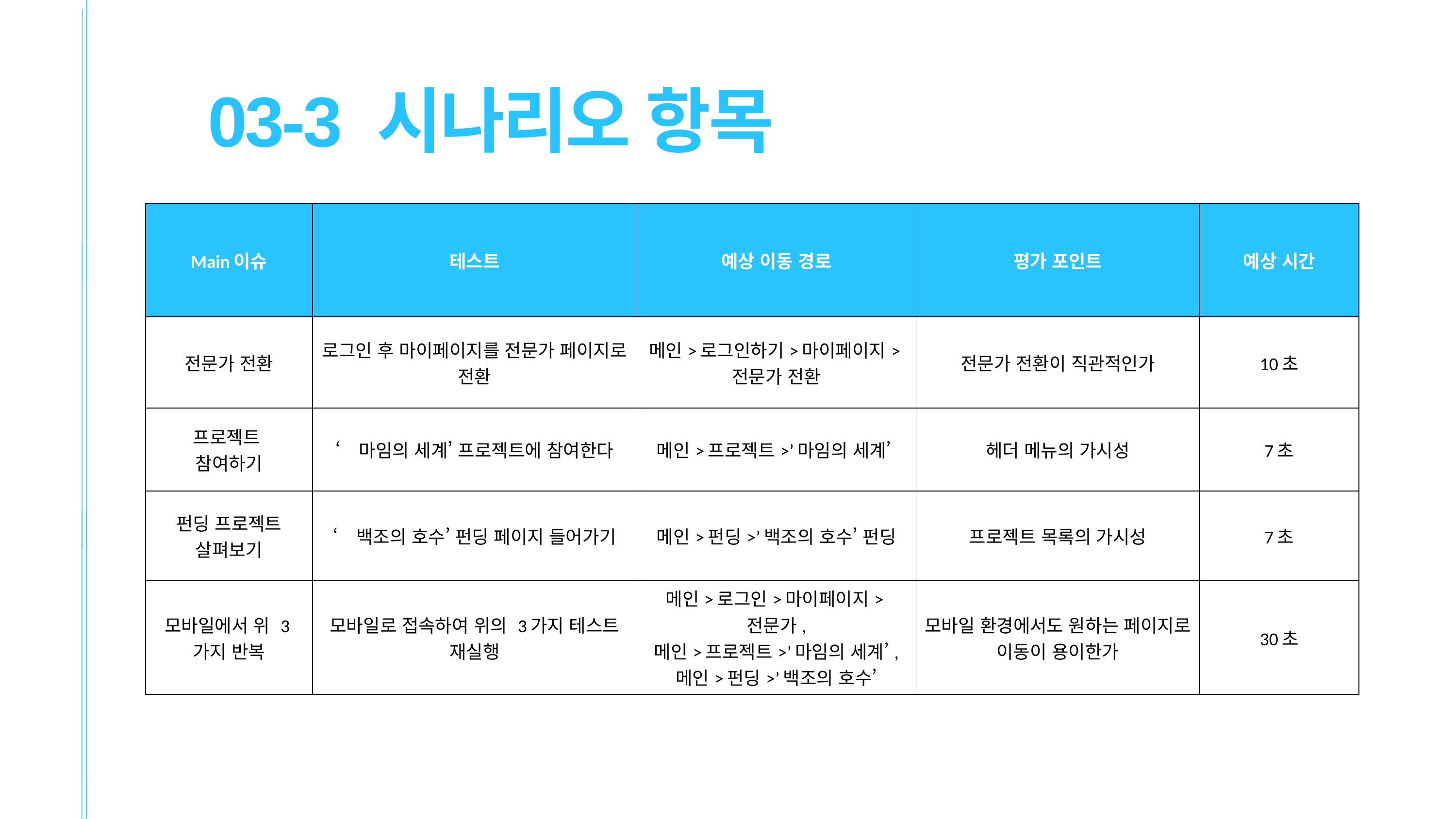

03-3 시나리오 항목
| Main이슈 | 테스트 | 예상 이동 경로 | 평가 포인트 | 예상 시간 |
| --- | --- | --- | --- | --- |
| 전문가 전환 | 로그인 후 마이페이지를 전문가 페이지로 전환 | 메인>로그인하기>마이페이지>전문가 전환 | 전문가 전환이 직관적인가 | 10초 |
| 프로젝트 참여하기 | ‘마임의 세계’ 프로젝트에 참여한다 | 메인>프로젝트>’마임의 세계’ | 헤더 메뉴의 가시성 | 7초 |
| 펀딩 프로젝트 살펴보기 | ‘백조의 호수’ 펀딩 페이지 들어가기 | 메인>펀딩>’백조의 호수’ 펀딩 | 프로젝트 목록의 가시성 | 7초 |
| 모바일에서 위 3가지 반복 | 모바일로 접속하여 위의 3가지 테스트 재실행 | 메인>로그인>마이페이지>전문가, 메인>프로젝트>’마임의 세계’, 메인>펀딩>’백조의 호수’ | 모바일 환경에서도 원하는 페이지로 이동이 용이한가 | 30초 |